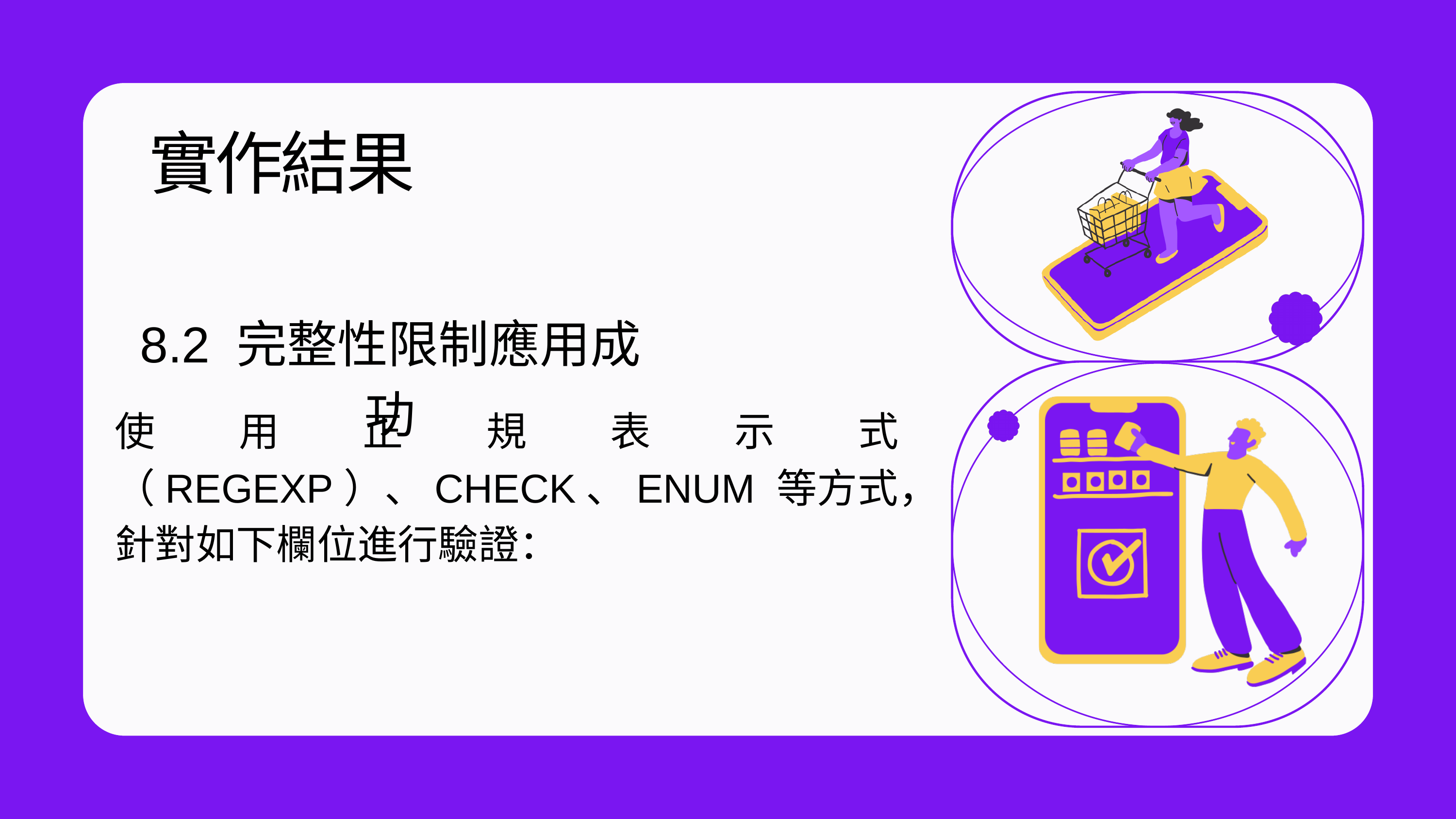

實作結果

8.2 完整性限制應用成功

使用正規表示式（REGEXP）、CHECK、ENUM 等方式，針對如下欄位進行驗證：